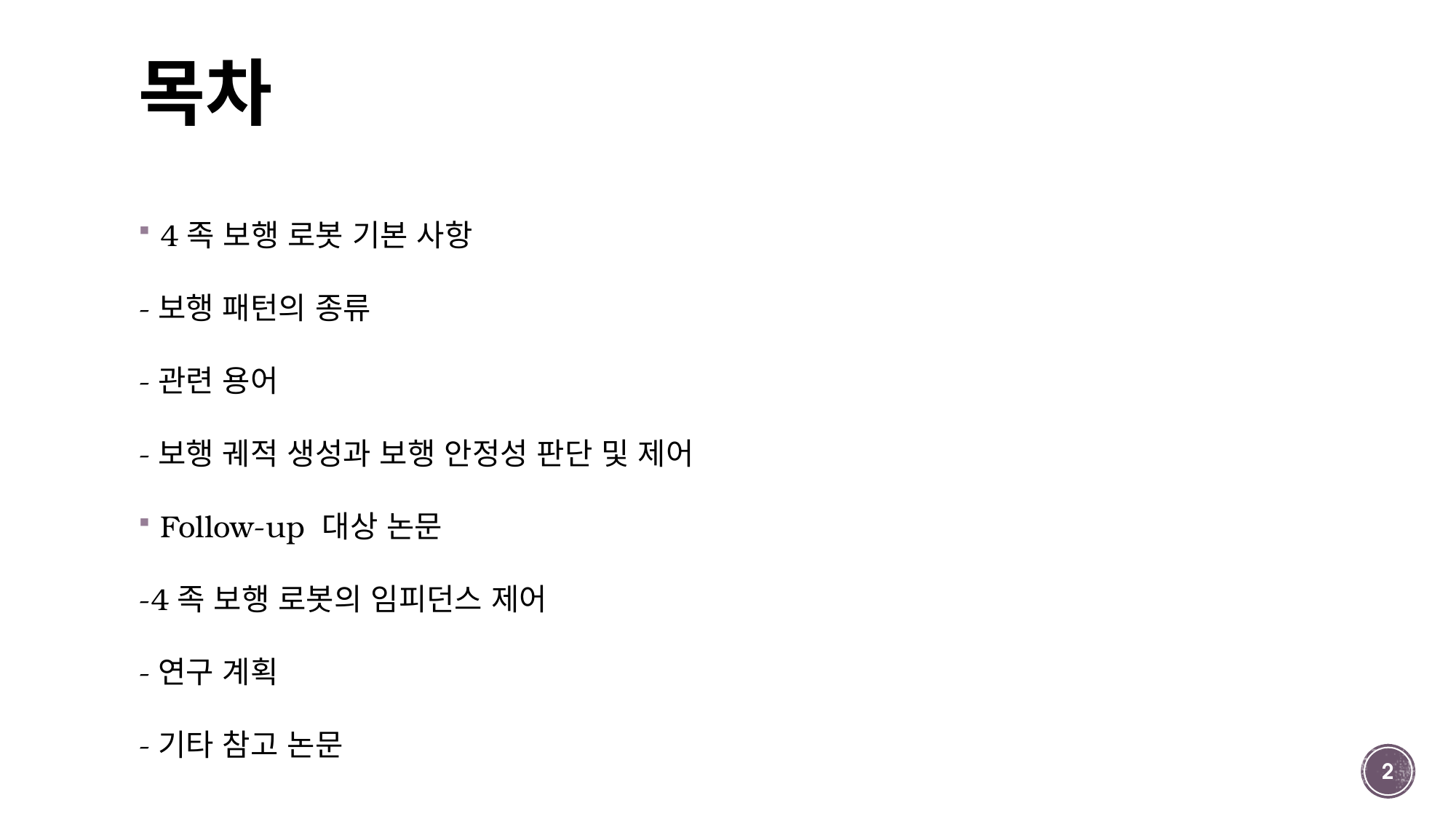

# 목차
4족 보행 로봇 기본 사항
-보행 패턴의 종류
-관련 용어
-보행 궤적 생성과 보행 안정성 판단 및 제어
Follow-up 대상 논문
-4족 보행 로봇의 임피던스 제어
-연구 계획
-기타 참고 논문
2